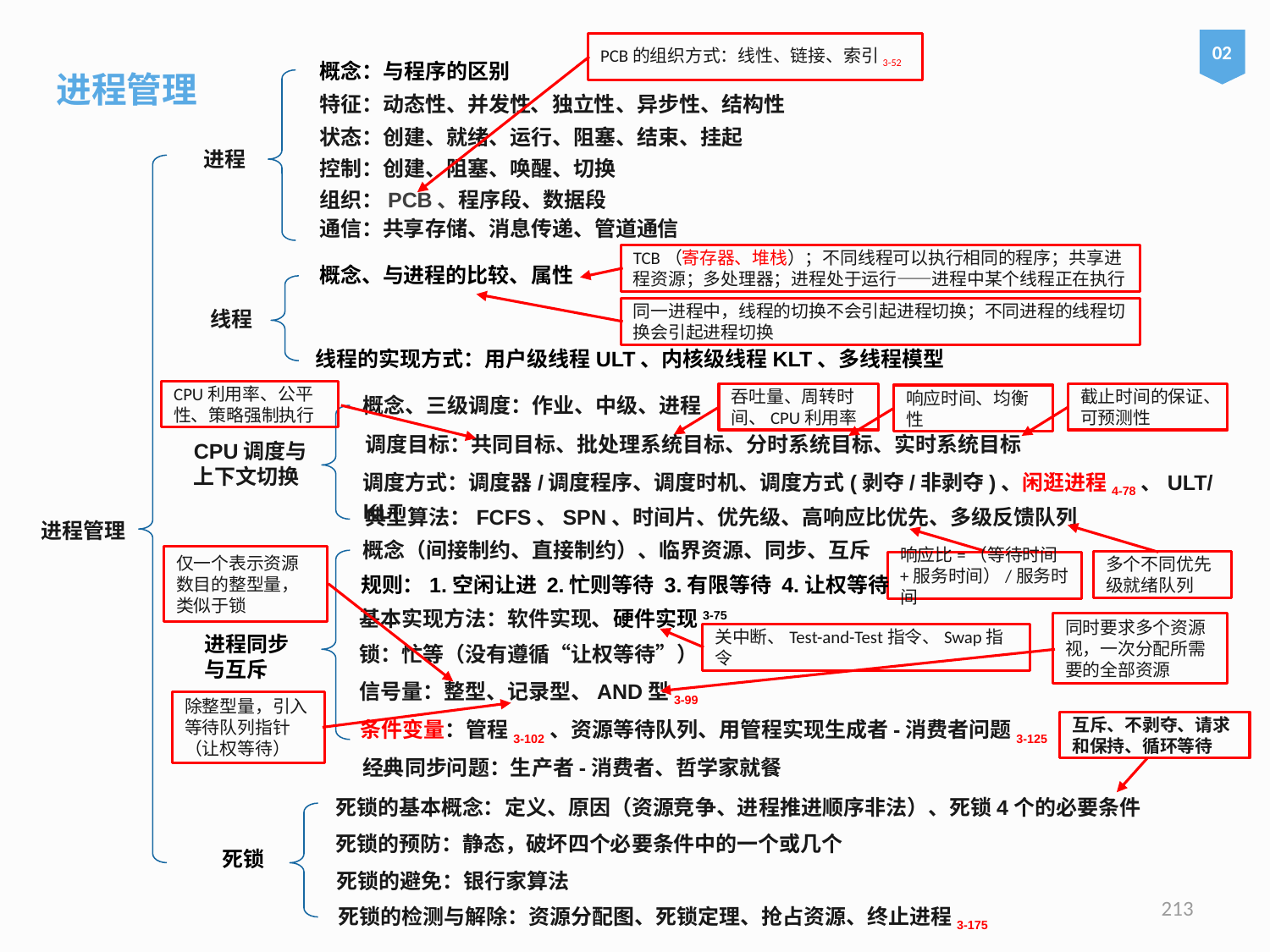

进程管理
02
PCB的组织方式：线性、链接、索引3-52
概念：与程序的区别

特征：动态性、并发性、独立性、异步性、结构性
状态：创建、就绪、运行、阻塞、结束、挂起
进程
控制：创建、阻塞、唤醒、切换

组织：PCB、程序段、数据段
通信：共享存储、消息传递、管道通信
TCB（寄存器、堆栈）；不同线程可以执行相同的程序；共享进程资源；多处理器；进程处于运行——进程中某个线程正在执行
概念、与进程的比较、属性

同一进程中，线程的切换不会引起进程切换；不同进程的线程切换会引起进程切换
线程
线程的实现方式：用户级线程ULT、内核级线程KLT、多线程模型
CPU利用率、公平性、策略强制执行
吞吐量、周转时间、CPU利用率
截止时间的保证、可预测性
响应时间、均衡性
概念、三级调度：作业、中级、进程

调度目标：共同目标、批处理系统目标、分时系统目标、实时系统目标
CPU调度与上下文切换
调度方式：调度器/调度程序、调度时机、调度方式(剥夺/非剥夺)、闲逛进程4-78、ULT/KLT
典型算法：FCFS、SPN、时间片、优先级、高响应比优先、多级反馈队列
进程管理
概念（间接制约、直接制约）、临界资源、同步、互斥
仅一个表示资源数目的整型量，类似于锁

多个不同优先级就绪队列
响应比=（等待时间+服务时间）/服务时间
规则：1.空闲让进 2.忙则等待 3.有限等待 4.让权等待
基本实现方法：软件实现、硬件实现3-75
同时要求多个资源视，一次分配所需要的全部资源
关中断、Test-and-Test指令、Swap指令
进程同步
与互斥
锁：忙等（没有遵循“让权等待”）
信号量：整型、记录型、AND型3-99
除整型量，引入等待队列指针（让权等待）
条件变量：管程3-102、资源等待队列、用管程实现生成者-消费者问题3-125
互斥、不剥夺、请求和保持、循环等待
经典同步问题：生产者-消费者、哲学家就餐
死锁的基本概念：定义、原因（资源竞争、进程推进顺序非法）、死锁4个的必要条件

死锁的预防：静态，破坏四个必要条件中的一个或几个
死锁
死锁的避免：银行家算法
213
死锁的检测与解除：资源分配图、死锁定理、抢占资源、终止进程3-175